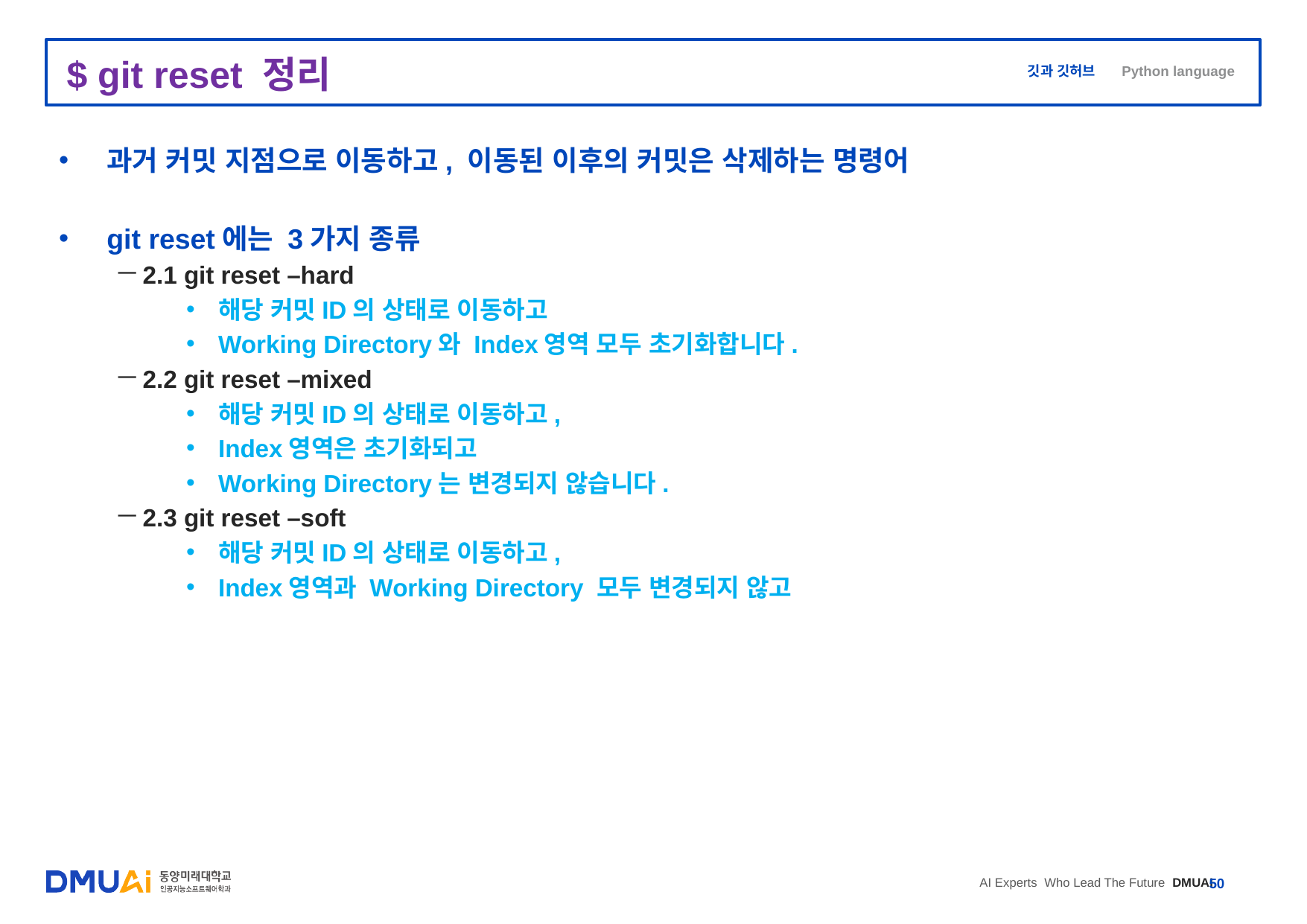

# $ git reset 정리
과거 커밋 지점으로 이동하고, 이동된 이후의 커밋은 삭제하는 명령어

git reset에는 3가지 종류
2.1 git reset –hard
해당 커밋ID의 상태로 이동하고
Working Directory와 Index영역 모두 초기화합니다.
2.2 git reset –mixed
해당 커밋ID의 상태로 이동하고,
Index영역은 초기화되고
Working Directory는 변경되지 않습니다.
2.3 git reset –soft
해당 커밋ID의 상태로 이동하고,
Index영역과 Working Directory 모두 변경되지 않고